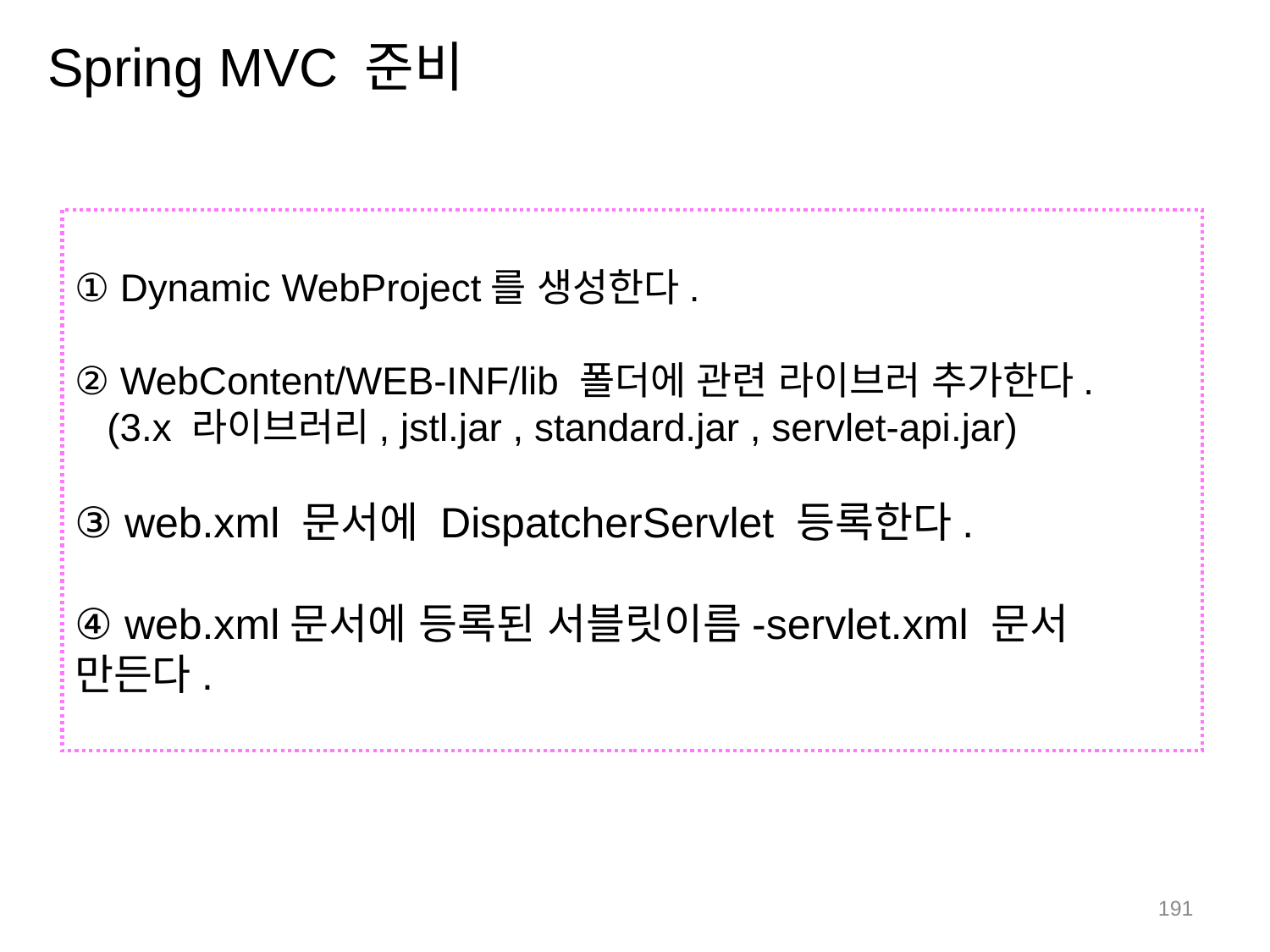

# Spring MVC 준비

① Dynamic WebProject를 생성한다.

② WebContent/WEB-INF/lib 폴더에 관련 라이브러 추가한다.
   (3.x 라이브러리, jstl.jar , standard.jar , servlet-api.jar)

③ web.xml 문서에 DispatcherServlet 등록한다.

④ web.xml문서에 등록된 서블릿이름-servlet.xml 문서 만든다.

191